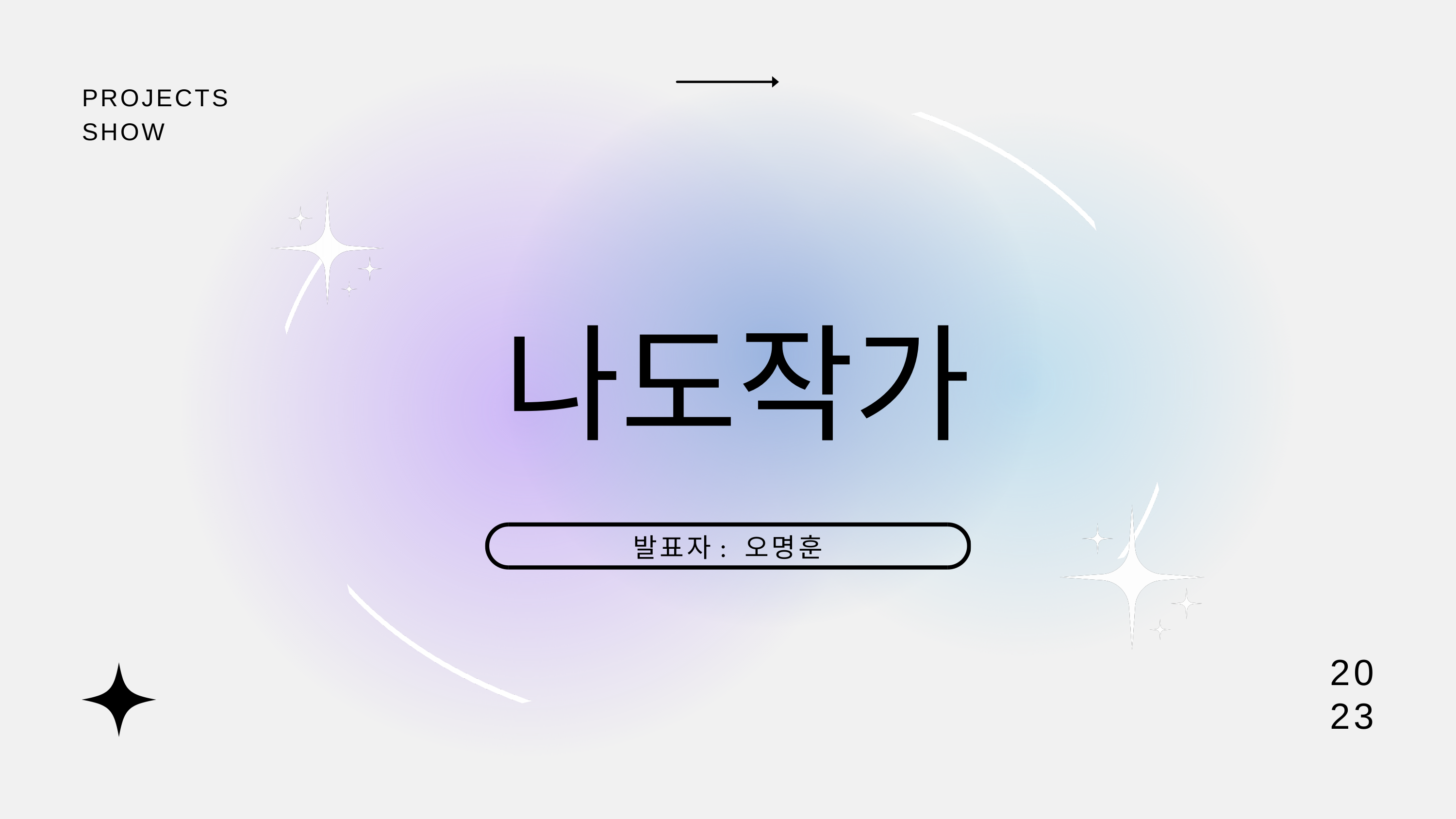

PROJECTS SHOW

나도작가

발표자: 오명훈
20
23